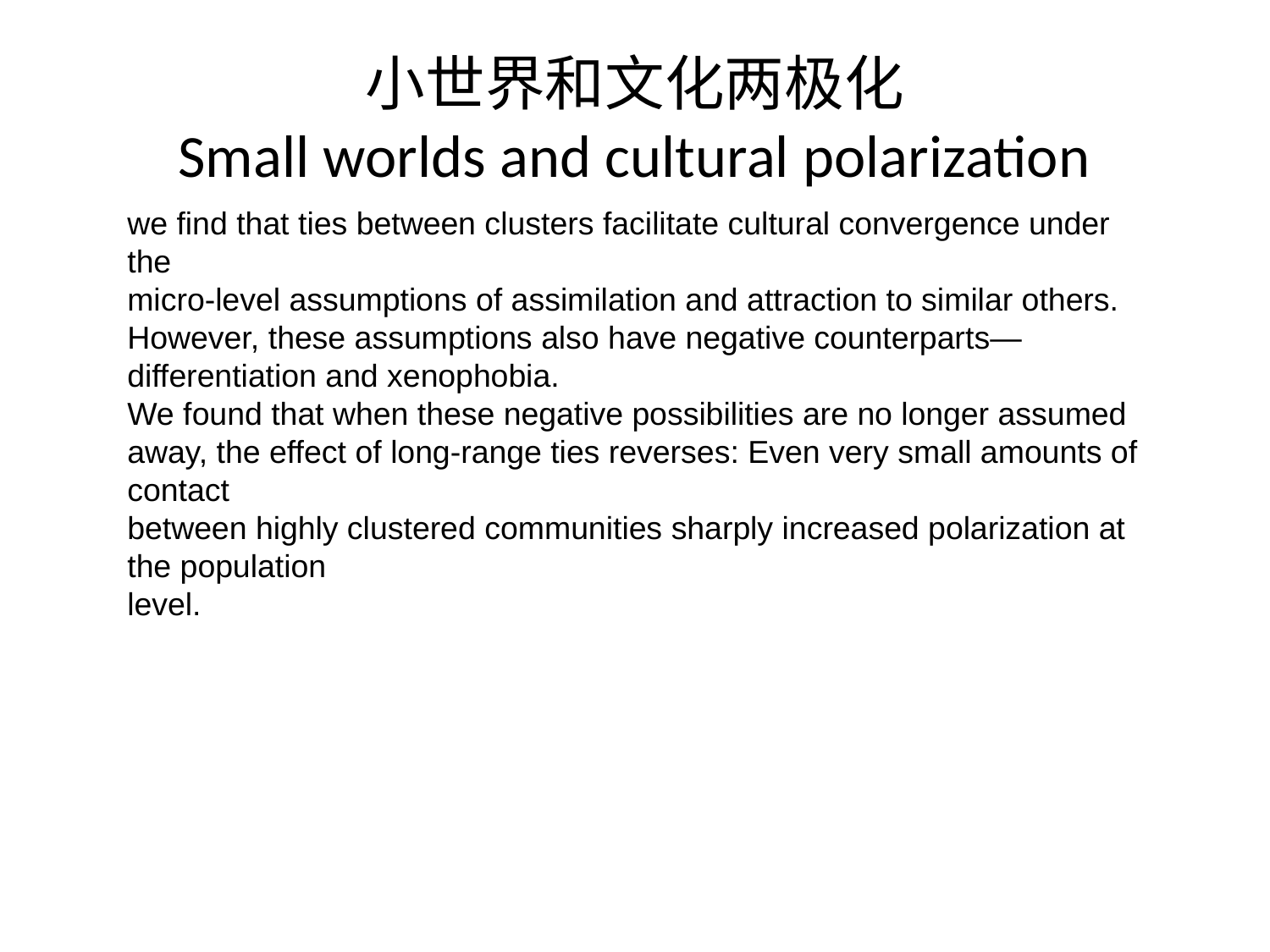

# 小世界和文化两极化 Small worlds and cultural polarization
we find that ties between clusters facilitate cultural convergence under the
micro-level assumptions of assimilation and attraction to similar others. However, these assumptions also have negative counterparts—differentiation and xenophobia.
We found that when these negative possibilities are no longer assumed
away, the effect of long-range ties reverses: Even very small amounts of contact
between highly clustered communities sharply increased polarization at the population
level.